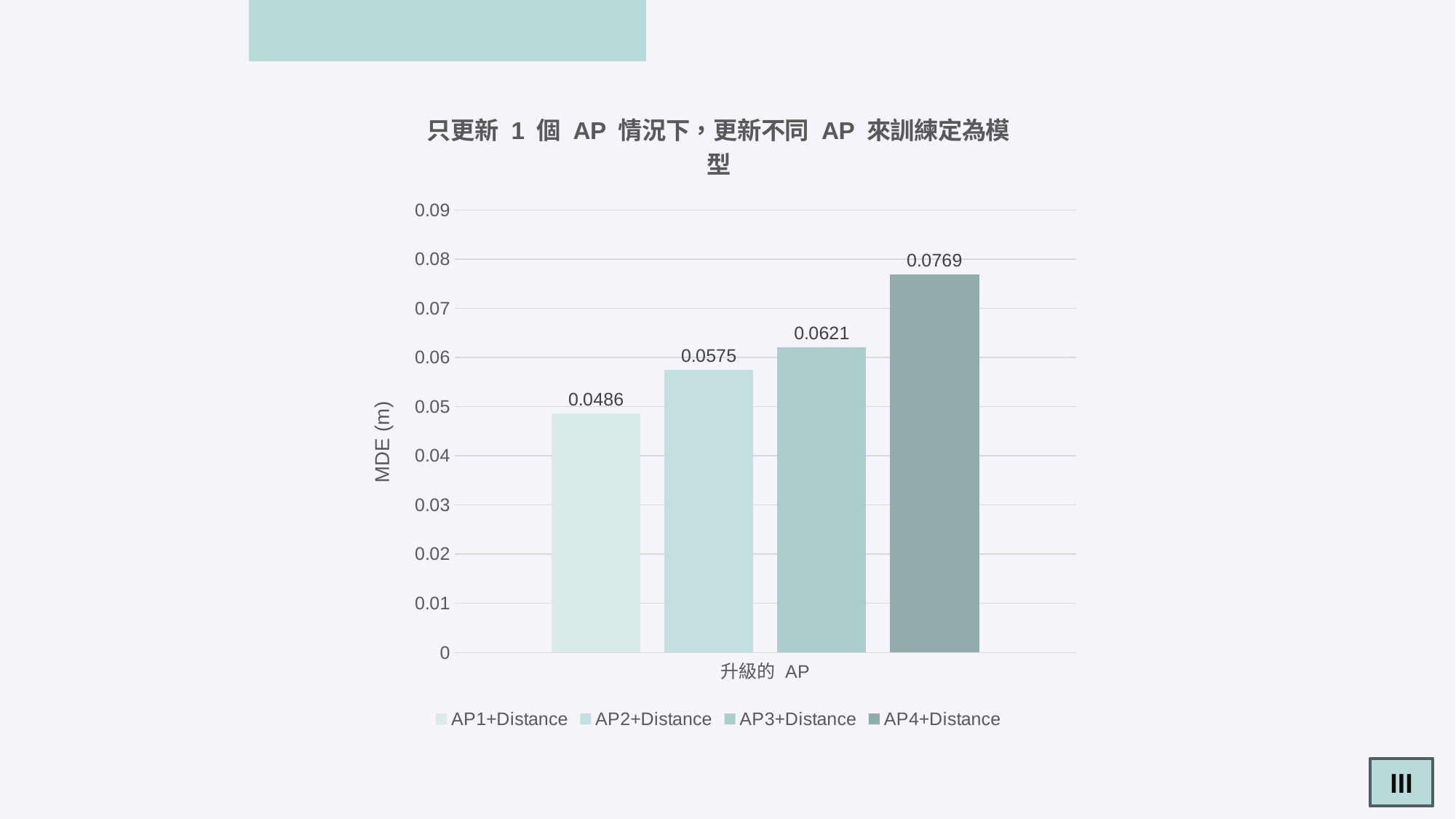

### Chart: 只更新 1 個 AP 情況下，更新不同 AP 來訓練定為模型

| Category | AP1+Distance | AP2+Distance | AP3+Distance | AP4+Distance |
|---|---|---|---|---|
| 升級的 AP | 0.0486 | 0.0575 | 0.0621 | 0.0769 |
III